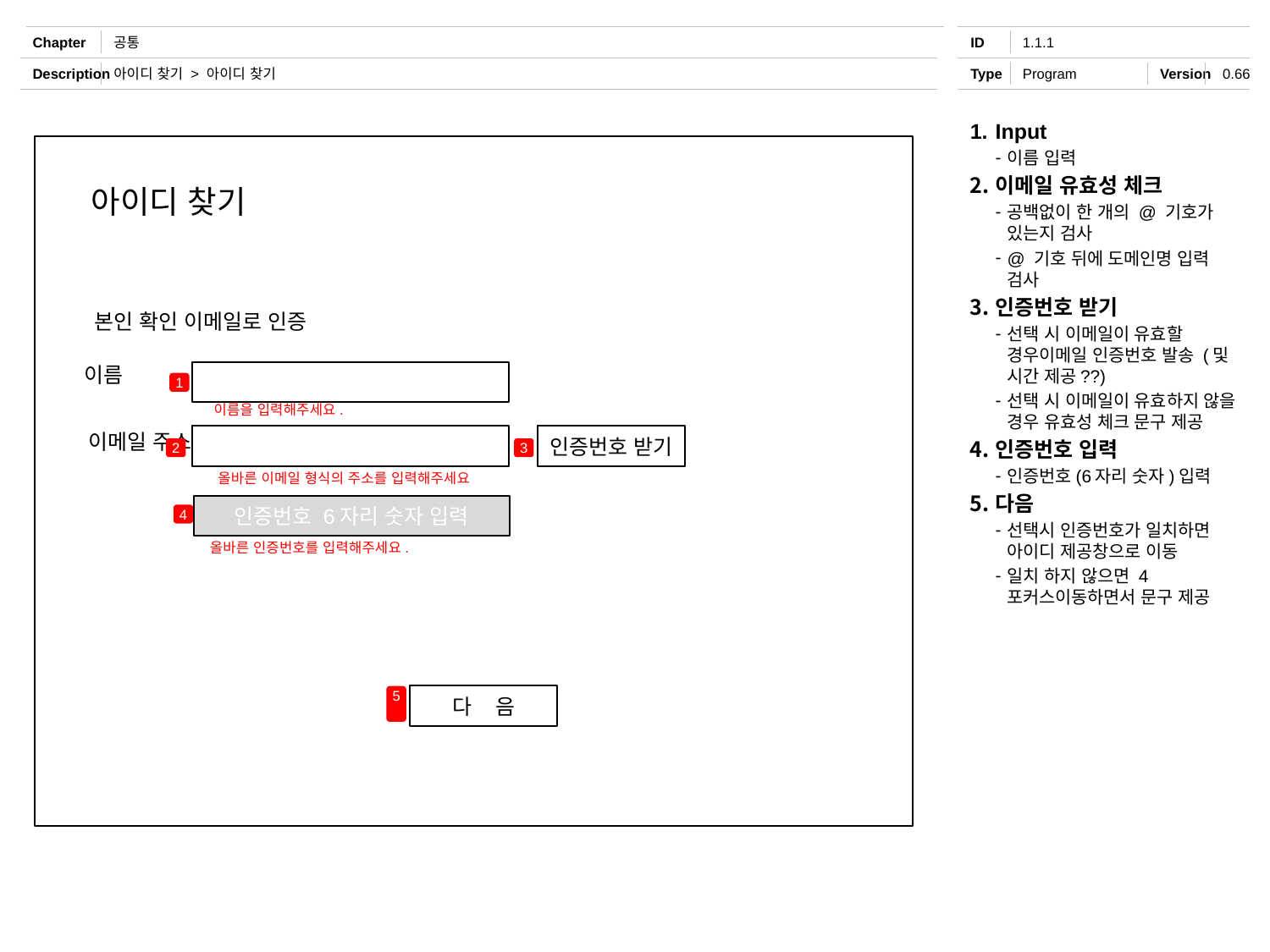

공통
1.1.1
아이디 찾기 > 아이디 찾기
Program
Input
이름 입력
이메일 유효성 체크
공백없이 한 개의 @ 기호가 있는지 검사
@ 기호 뒤에 도메인명 입력 검사
인증번호 받기
선택 시 이메일이 유효할 경우이메일 인증번호 발송 (및 시간 제공??)
선택 시 이메일이 유효하지 않을 경우 유효성 체크 문구 제공
인증번호 입력
인증번호(6자리 숫자)입력
다음
선택시 인증번호가 일치하면 아이디 제공창으로 이동
일치 하지 않으면 4 포커스이동하면서 문구 제공

아이디 찾기
본인 확인 이메일로 인증
이름

1
이름을 입력해주세요.
이메일 주소

인증번호 받기
2
3
올바른 이메일 형식의 주소를 입력해주세요
인증번호 6자리 숫자 입력
4
올바른 인증번호를 입력해주세요.
다    음
5